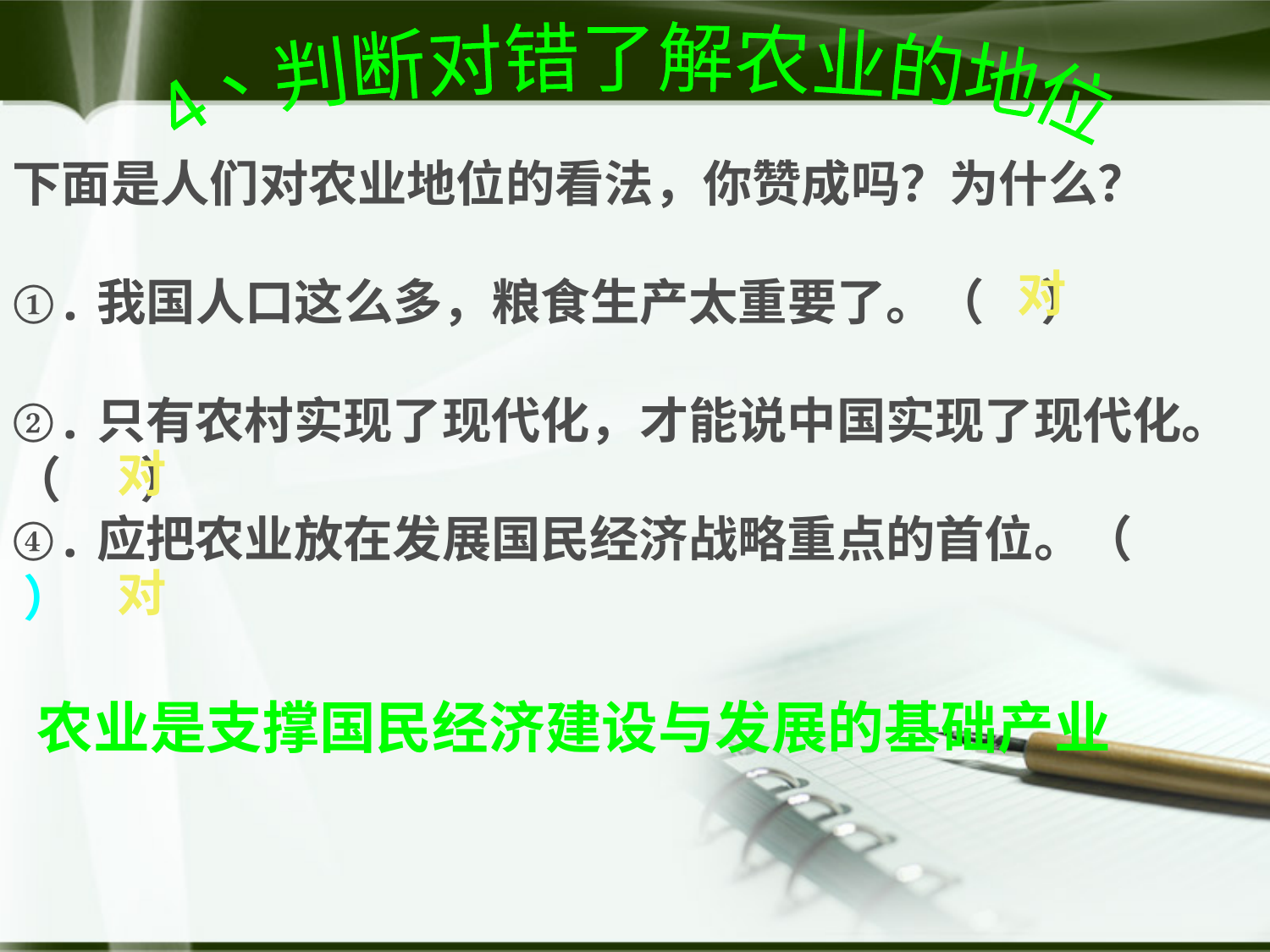

4、判断对错了解农业的地位
下面是人们对农业地位的看法，你赞成吗？为什么？

①.我国人口这么多，粮食生产太重要了。（     ）

②.只有农村实现了现代化，才能说中国实现了现代化。（       ）
④.应把农业放在发展国民经济战略重点的首位。（       ）
对
对

对

农业是支撑国民经济建设与发展的基础产业